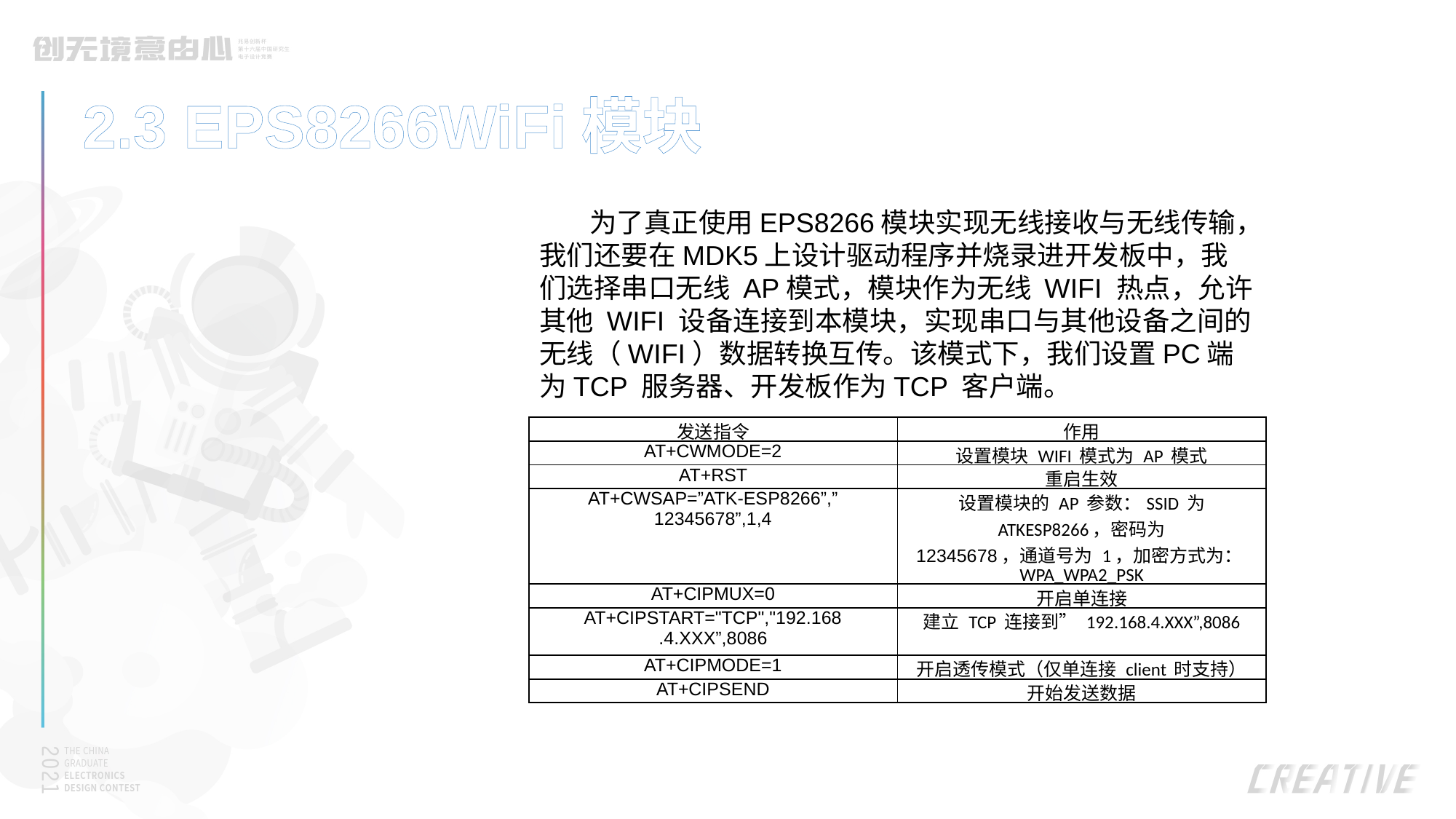

2.3 EPS8266WiFi模块
       为了真正使用EPS8266模块实现无线接收与无线传输，我们还要在MDK5上设计驱动程序并烧录进开发板中，我们选择串口无线 AP模式，模块作为无线 WIFI 热点，允许其他 WIFI 设备连接到本模块，实现串口与其他设备之间的无线（WIFI）数据转换互传。该模式下，我们设置PC端为TCP 服务器、开发板作为TCP 客户端。
| 发送指令 | 作用 |
| --- | --- |
| AT+CWMODE=2 | 设置模块 WIFI 模式为 AP 模式 |
| AT+RST | 重启生效 |
| AT+CWSAP=”ATK-ESP8266”,” 12345678”,1,4 | 设置模块的 AP 参数：SSID 为 ATKESP8266，密码为 12345678，通道号为 1，加密方式为：WPA\_WPA2\_PSK |
| AT+CIPMUX=0 | 开启单连接 |
| AT+CIPSTART="TCP","192.168 .4.XXX”,8086 | 建立 TCP 连接到” 192.168.4.XXX”,8086 |
| AT+CIPMODE=1 | 开启透传模式（仅单连接 client 时支持） |
| AT+CIPSEND | 开始发送数据 |